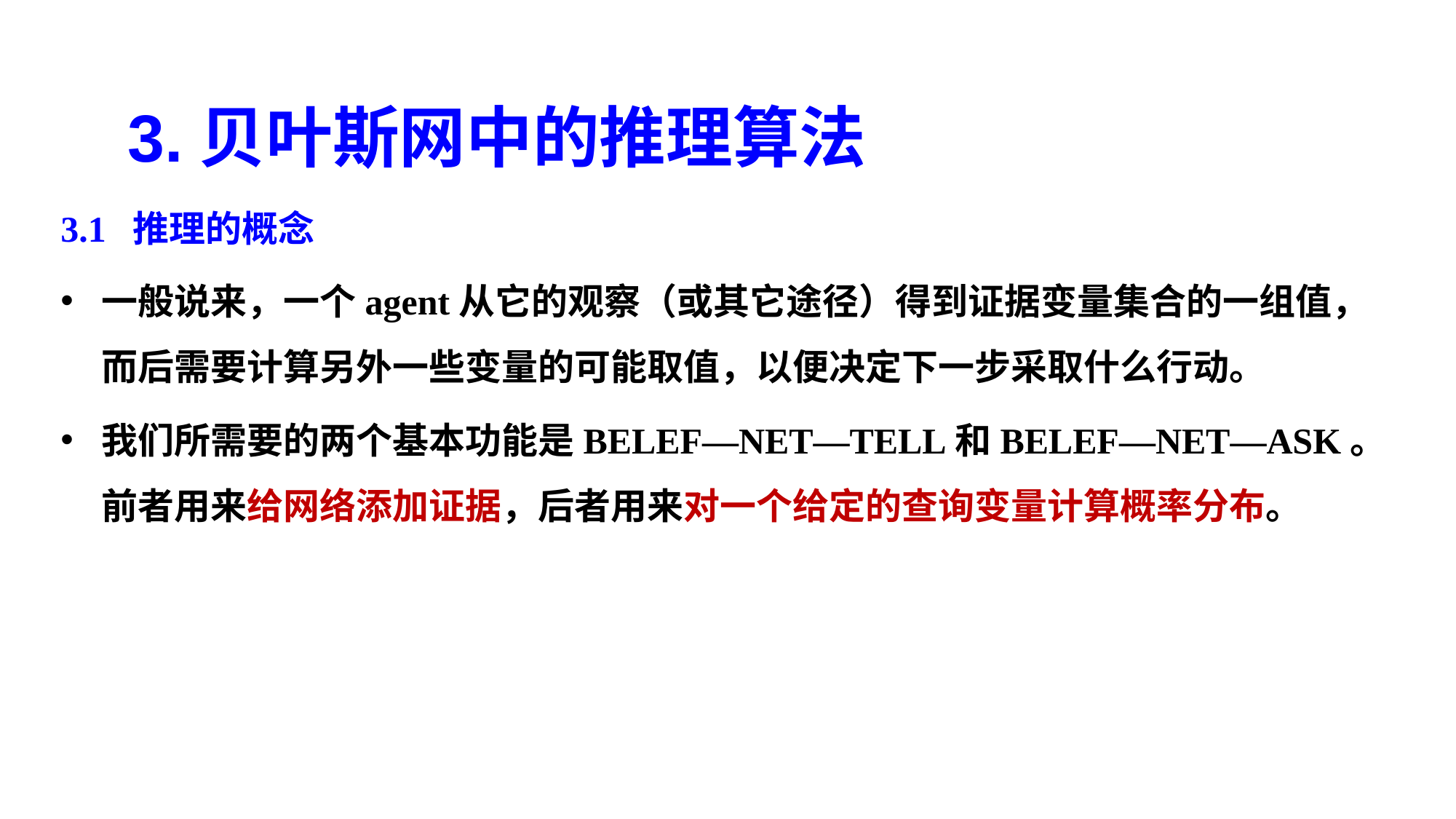

3.贝叶斯网中的推理算法
3.1  推理的概念
一般说来，一个agent从它的观察（或其它途径）得到证据变量集合的一组值，而后需要计算另外一些变量的可能取值，以便决定下一步采取什么行动。
我们所需要的两个基本功能是BELEF—NET—TELL和BELEF—NET—ASK。前者用来给网络添加证据，后者用来对一个给定的查询变量计算概率分布。